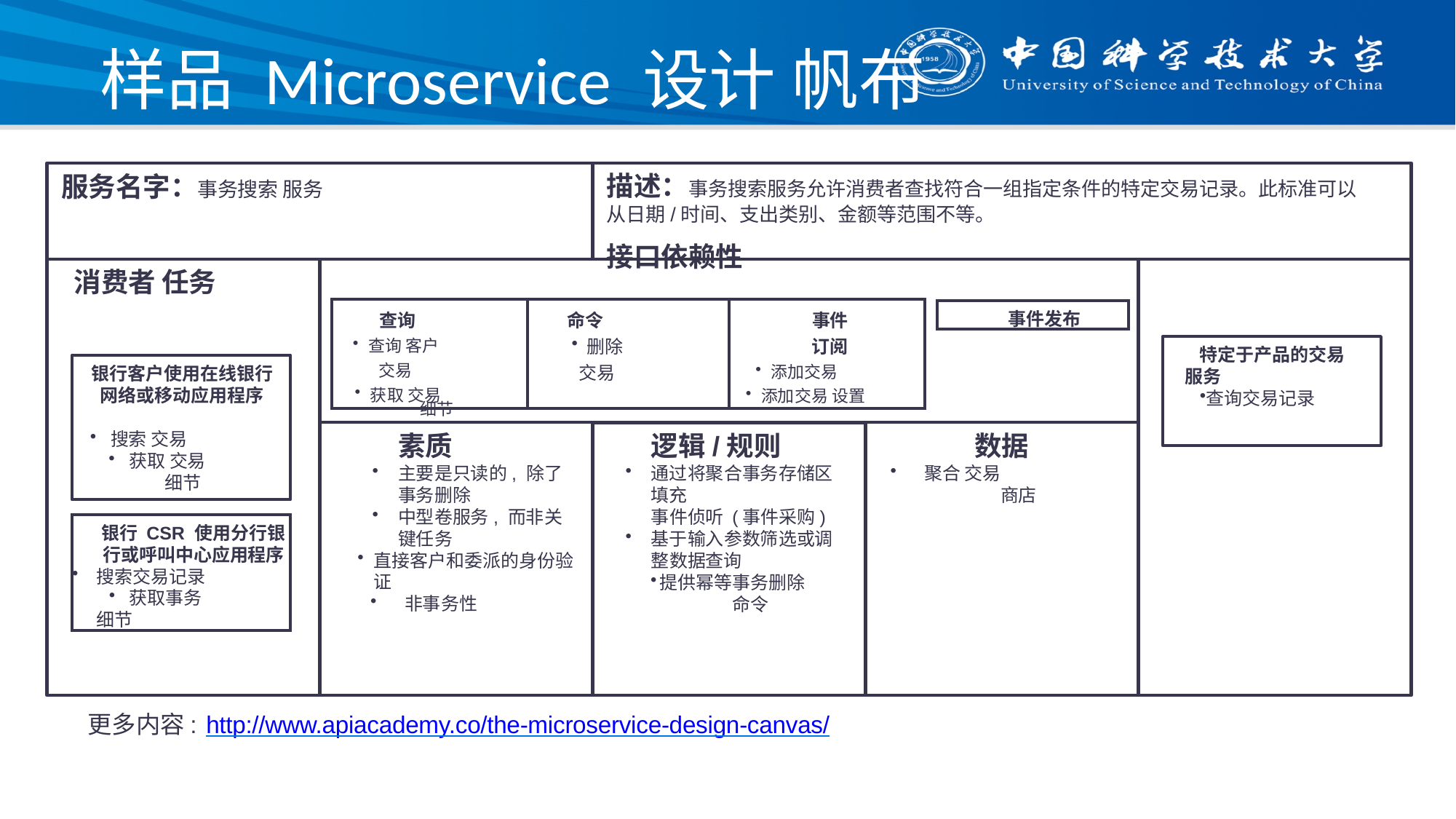

# 样品 Microservice 设计 帆布

描述：事务搜索服务允许消费者查找符合一组指定条件的特定交易记录。此标准可以从日期/时间、支出类别、金额等范围不等。
接口依赖性
服务名字：事务搜索 服务

消费者 任务
| 查询 查询 客户 交易 获取 交易 细节 | 命令 删除 交易 | 事件 订阅 添加交易 添加交易 设置 |
| --- | --- | --- |

事件发布

特定于产品的交易服务
查询交易记录

银行客户使用在线银行网络或移动应用程序

搜索 交易
获取 交易
细节
素质
主要是只读的, 除了事务删除
中型卷服务, 而非关键任务
直接客户和委派的身份验证
非事务性
数据
聚合 交易
商店
逻辑/规则
通过将聚合事务存储区填充
事件侦听 (事件采购)
基于输入参数筛选或调整数据查询
提供幂等事务删除
命令
银行 CSR 使用分行银行或呼叫中心应用程序
搜索交易记录
获取事务
细节
更多内容: http://www.apiacademy.co/the-microservice-design-canvas/